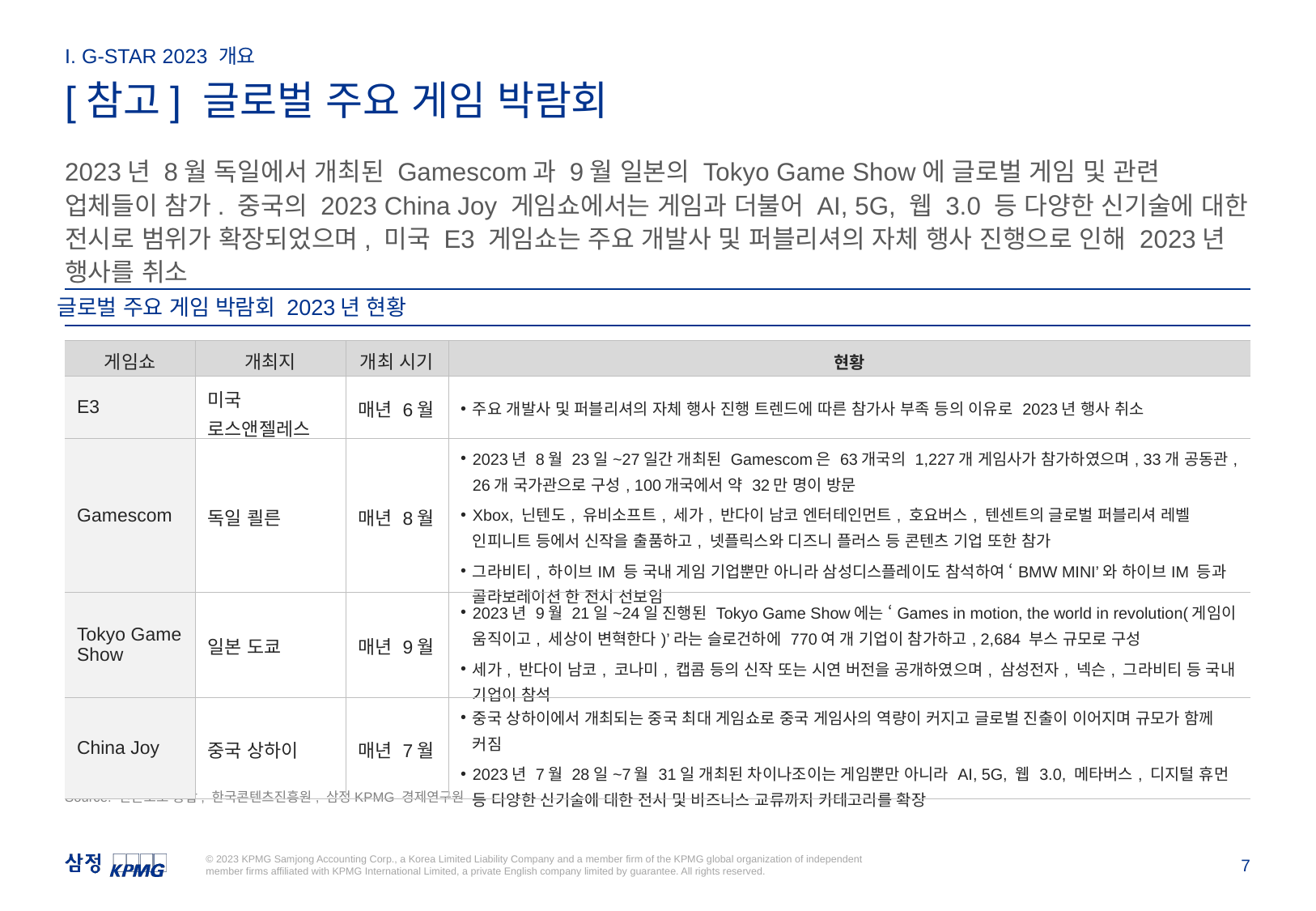

I. G-STAR 2023 개요
[참고] 글로벌 주요 게임 박람회
2023년 8월 독일에서 개최된 Gamescom과 9월 일본의 Tokyo Game Show에 글로벌 게임 및 관련 업체들이 참가. 중국의 2023 China Joy 게임쇼에서는 게임과 더불어 AI, 5G, 웹 3.0 등 다양한 신기술에 대한 전시로 범위가 확장되었으며, 미국 E3 게임쇼는 주요 개발사 및 퍼블리셔의 자체 행사 진행으로 인해 2023년 행사를 취소
글로벌 주요 게임 박람회 2023년 현황
| 게임쇼 | 개최지 | 개최 시기 | 현황 |
| --- | --- | --- | --- |
| E3 | 미국 로스앤젤레스 | 매년 6월 | 주요 개발사 및 퍼블리셔의 자체 행사 진행 트렌드에 따른 참가사 부족 등의 이유로 2023년 행사 취소 |
| Gamescom | 독일 쾰른 | 매년 8월 | 2023년 8월 23일~27일간 개최된 Gamescom은 63개국의 1,227개 게임사가 참가하였으며, 33개 공동관, 26개 국가관으로 구성, 100개국에서 약 32만 명이 방문 Xbox, 닌텐도, 유비소프트, 세가, 반다이 남코 엔터테인먼트, 호요버스, 텐센트의 글로벌 퍼블리셔 레벨 인피니트 등에서 신작을 출품하고, 넷플릭스와 디즈니 플러스 등 콘텐츠 기업 또한 참가 그라비티, 하이브IM 등 국내 게임 기업뿐만 아니라 삼성디스플레이도 참석하여 ‘BMW MINI’와 하이브IM 등과 콜라보레이션 한 전시 선보임 |
| Tokyo Game Show | 일본 도쿄 | 매년 9월 | 2023년 9월 21일~24일 진행된 Tokyo Game Show에는 ‘Games in motion, the world in revolution(게임이 움직이고, 세상이 변혁한다)’라는 슬로건하에 770여 개 기업이 참가하고, 2,684 부스 규모로 구성 세가, 반다이 남코, 코나미, 캡콤 등의 신작 또는 시연 버전을 공개하였으며, 삼성전자, 넥슨, 그라비티 등 국내 기업이 참석 |
| China Joy | 중국 상하이 | 매년 7월 | 중국 상하이에서 개최되는 중국 최대 게임쇼로 중국 게임사의 역량이 커지고 글로벌 진출이 이어지며 규모가 함께 커짐 2023년 7월 28일~7월 31일 개최된 차이나조이는 게임뿐만 아니라 AI, 5G, 웹 3.0, 메타버스, 디지털 휴먼 등 다양한 신기술에 대한 전시 및 비즈니스 교류까지 카테고리를 확장 |
Source: 언론보도 종합, 한국콘텐츠진흥원, 삼정KPMG 경제연구원